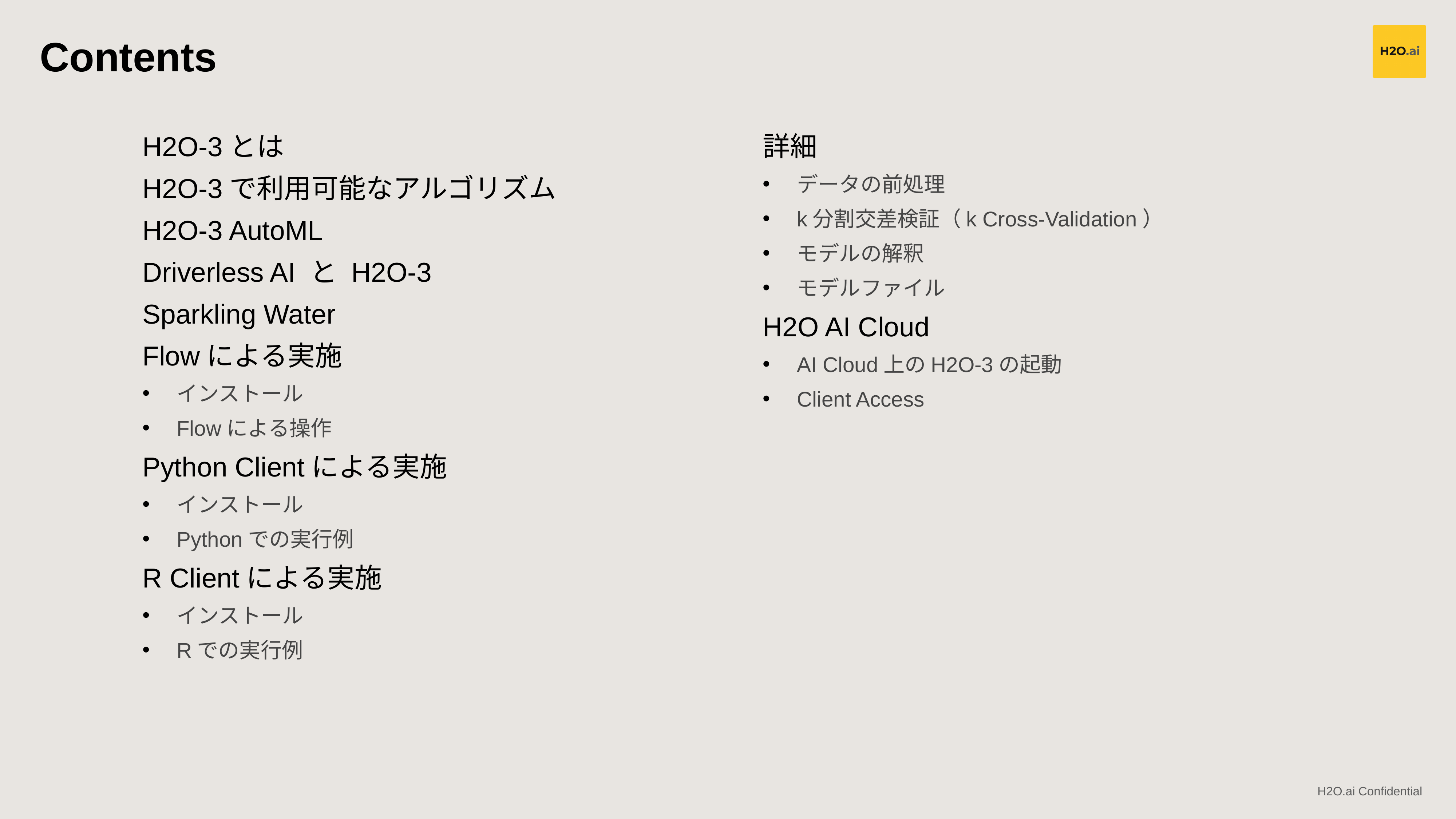

Contents
H2O-3とは
H2O-3で利用可能なアルゴリズム
H2O-3 AutoML
Driverless AI と H2O-3
Sparkling Water
Flowによる実施
インストール
Flowによる操作
Python Clientによる実施
インストール
Pythonでの実行例
R Clientによる実施
インストール
Rでの実行例
詳細
データの前処理
k分割交差検証（k Cross-Validation）
モデルの解釈
モデルファイル
H2O AI Cloud
AI Cloud上のH2O-3の起動
Client Access